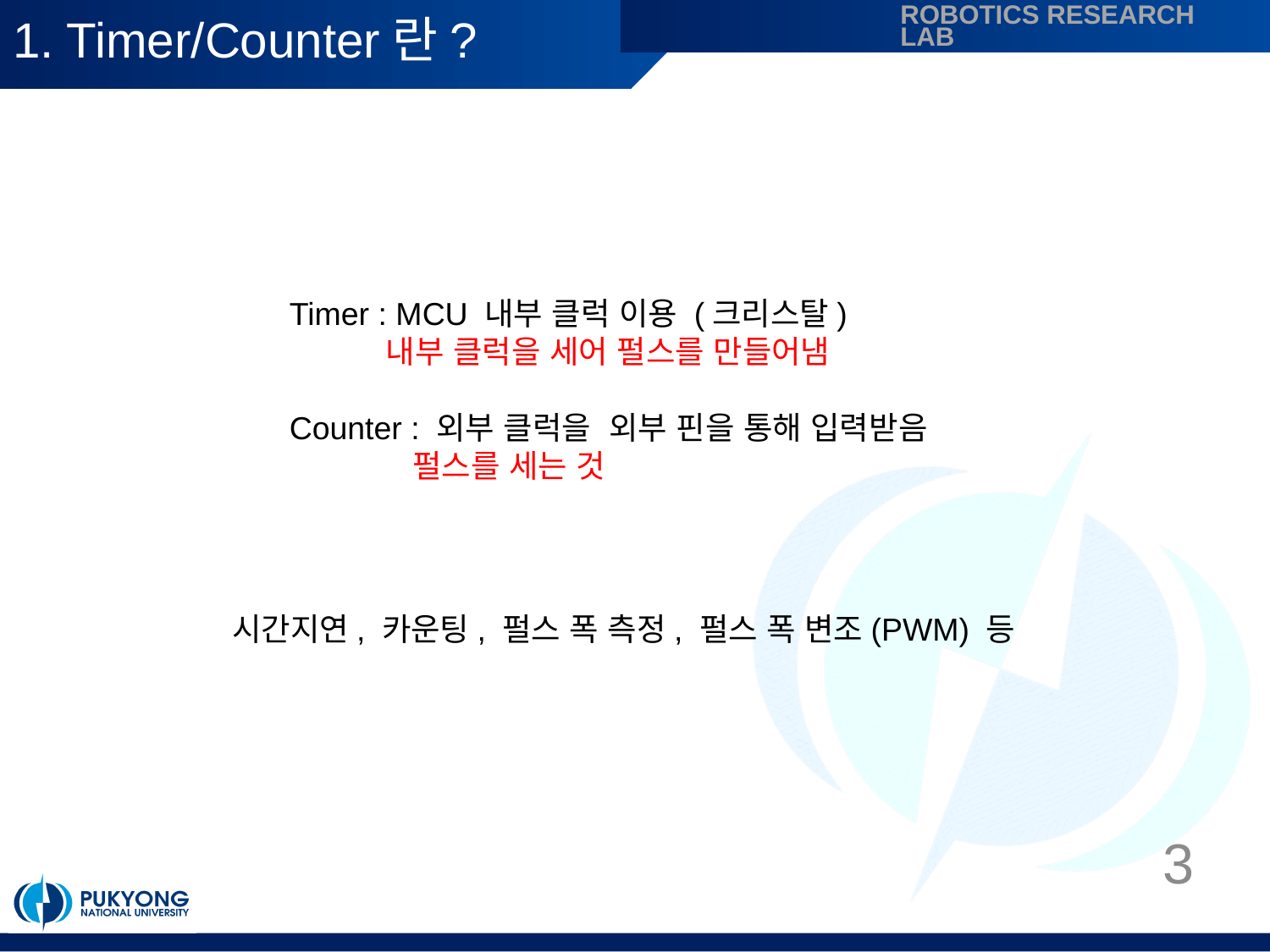

# 1. Timer/Counter란?
Timer : MCU 내부 클럭 이용 (크리스탈)
          내부 클럭을 세어 펄스를 만들어냄

Counter : 외부 클럭을  외부 핀을 통해 입력받음
             펄스를 세는 것
시간지연, 카운팅, 펄스 폭 측정, 펄스 폭 변조(PWM) 등
3